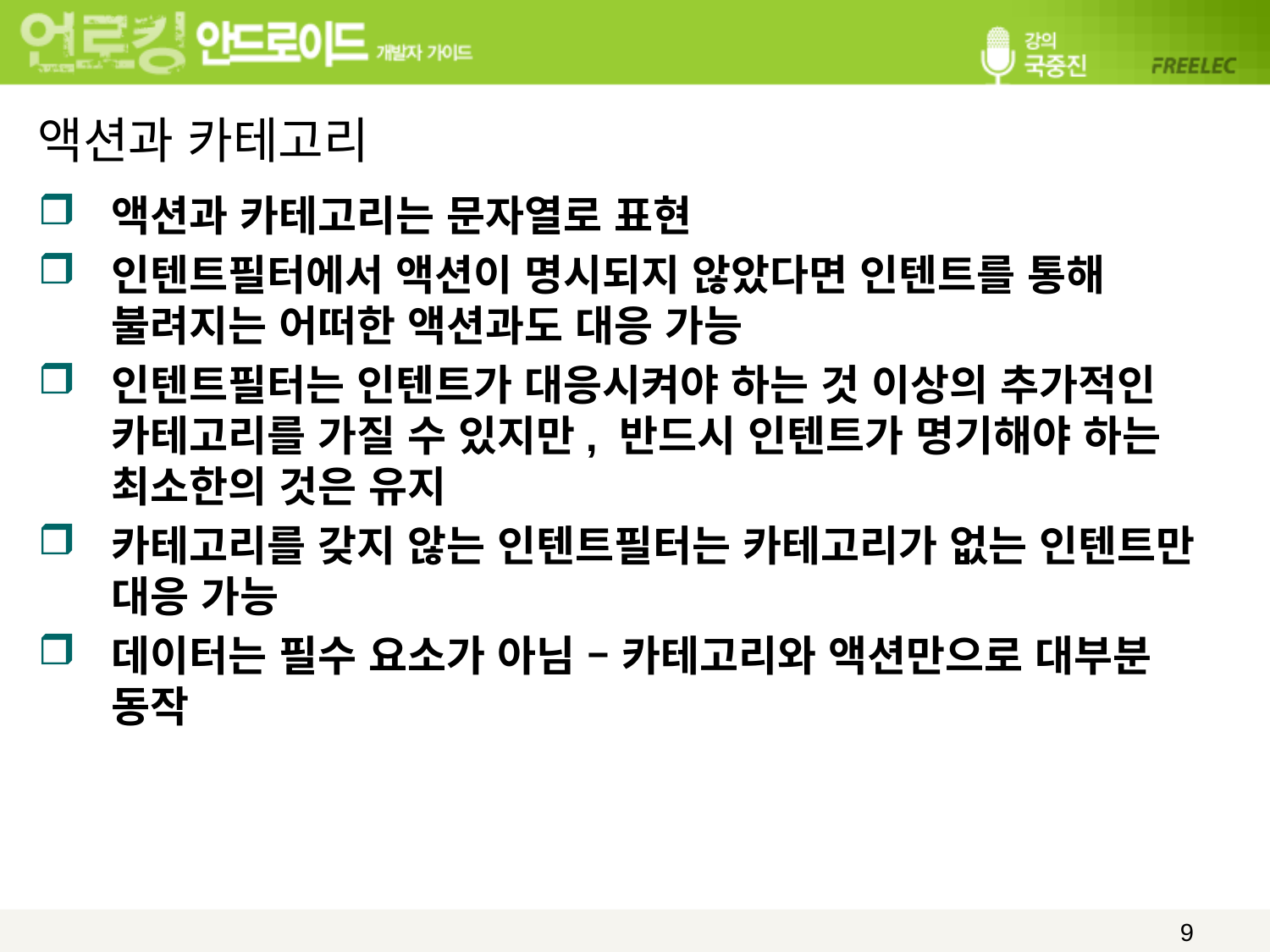

# 액션과 카테고리
액션과 카테고리는 문자열로 표현
인텐트필터에서 액션이 명시되지 않았다면 인텐트를 통해 불려지는 어떠한 액션과도 대응 가능
인텐트필터는 인텐트가 대응시켜야 하는 것 이상의 추가적인 카테고리를 가질 수 있지만, 반드시 인텐트가 명기해야 하는 최소한의 것은 유지
카테고리를 갖지 않는 인텐트필터는 카테고리가 없는 인텐트만 대응 가능
데이터는 필수 요소가 아님 – 카테고리와 액션만으로 대부분 동작
9